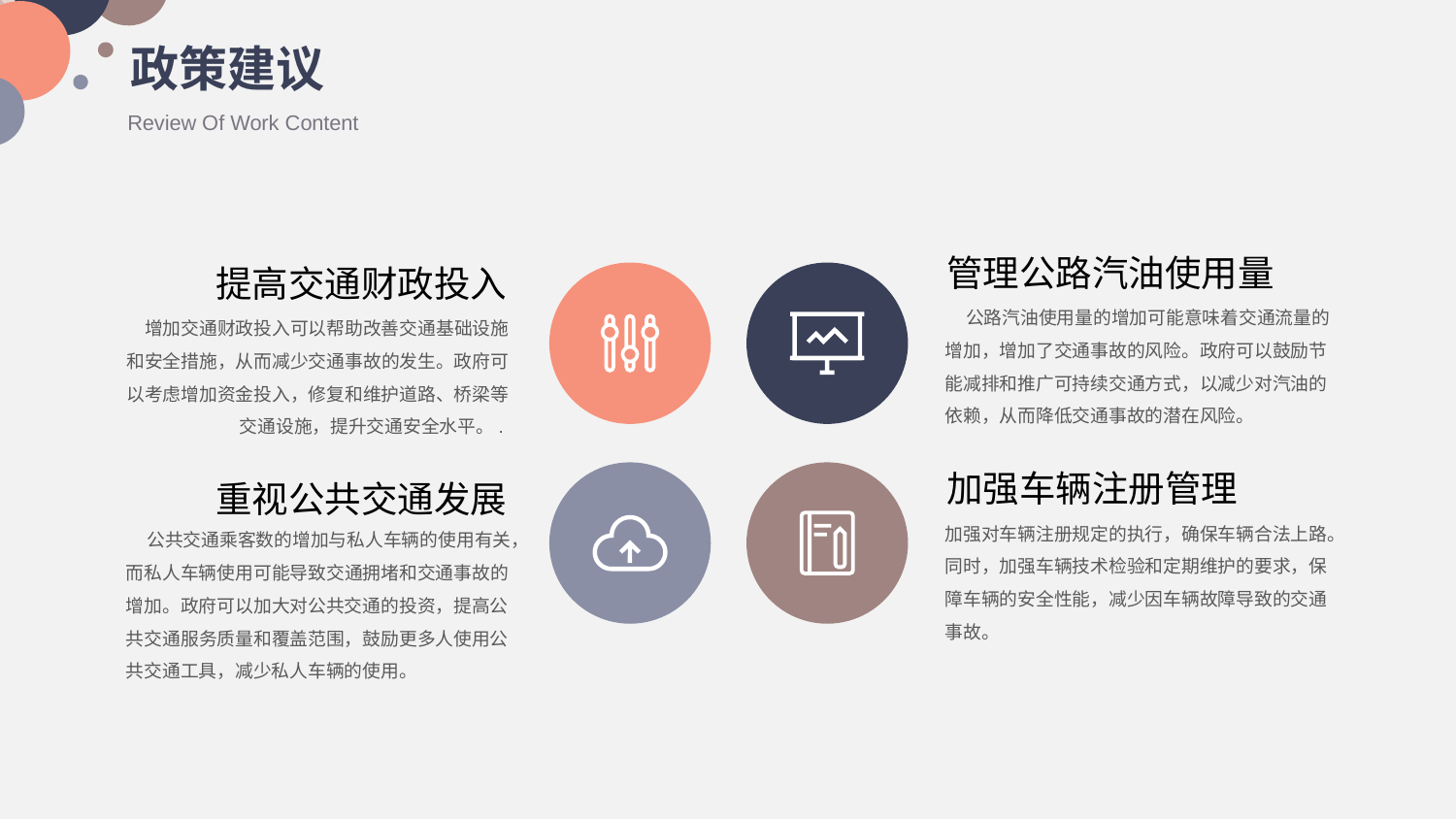

政策建议
Review Of Work Content
管理公路汽油使用量
提高交通财政投入

    公路汽油使用量的增加可能意味着交通流量的增加，增加了交通事故的风险。政府可以鼓励节能减排和推广可持续交通方式，以减少对汽油的依赖，从而降低交通事故的潜在风险。
   增加交通财政投入可以帮助改善交通基础设施和安全措施，从而减少交通事故的发生。政府可以考虑增加资金投入，修复和维护道路、桥梁等交通设施，提升交通安全水平。.

加强车辆注册管理

重视公共交通发展
加强对车辆注册规定的执行，确保车辆合法上路。同时，加强车辆技术检验和定期维护的要求，保障车辆的安全性能，减少因车辆故障导致的交通事故。
    公共交通乘客数的增加与私人车辆的使用有关，而私人车辆使用可能导致交通拥堵和交通事故的增加。政府可以加大对公共交通的投资，提高公共交通服务质量和覆盖范围，鼓励更多人使用公共交通工具，减少私人车辆的使用。